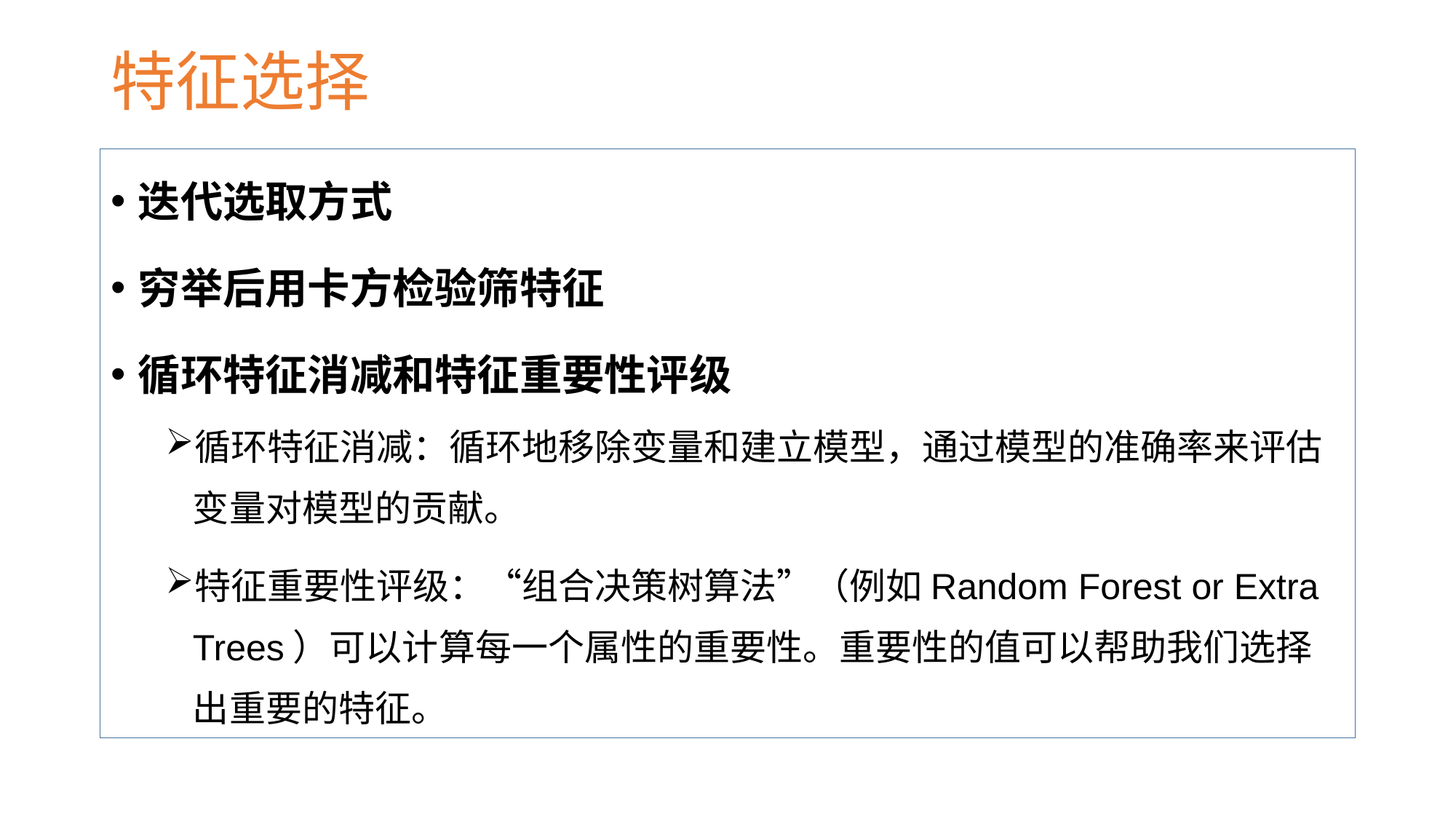

# 特征选择
迭代选取方式
穷举后用卡方检验筛特征
循环特征消减和特征重要性评级
循环特征消减：循环地移除变量和建立模型，通过模型的准确率来评估变量对模型的贡献。
特征重要性评级：“组合决策树算法”（例如Random Forest or Extra Trees）可以计算每一个属性的重要性。重要性的值可以帮助我们选择出重要的特征。